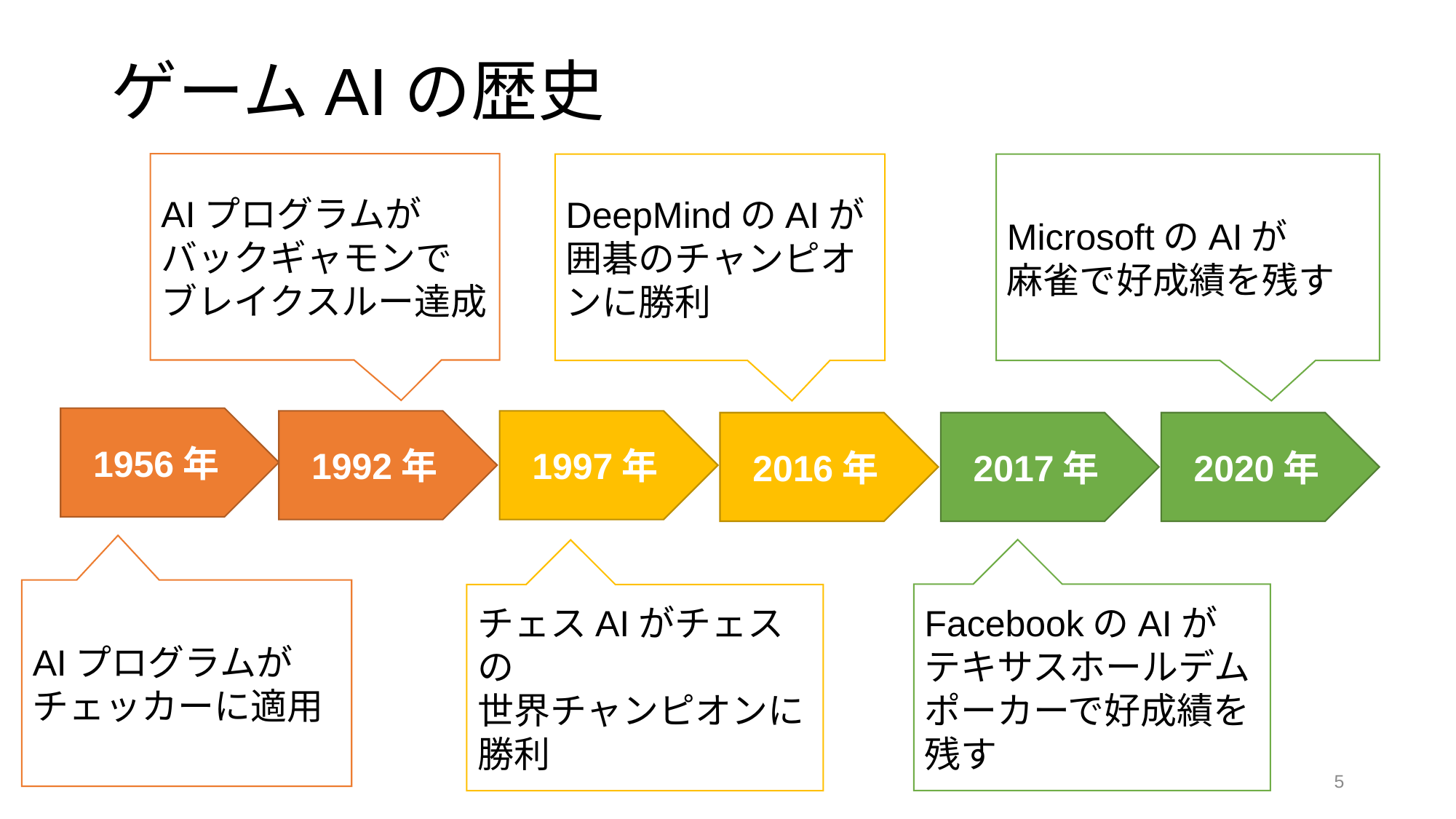

# ゲームAIの歴史
AIプログラムが
バックギャモンで
ブレイクスルー達成
DeepMindのAIが
囲碁のチャンピオンに勝利
MicrosoftのAIが
麻雀で好成績を残す
1956年
1997年
1992年
2016年
2017年
2020年
AIプログラムがチェッカーに適用
FacebookのAIが
テキサスホールデムポーカーで好成績を残す
チェスAIがチェスの
世界チャンピオンに勝利
5